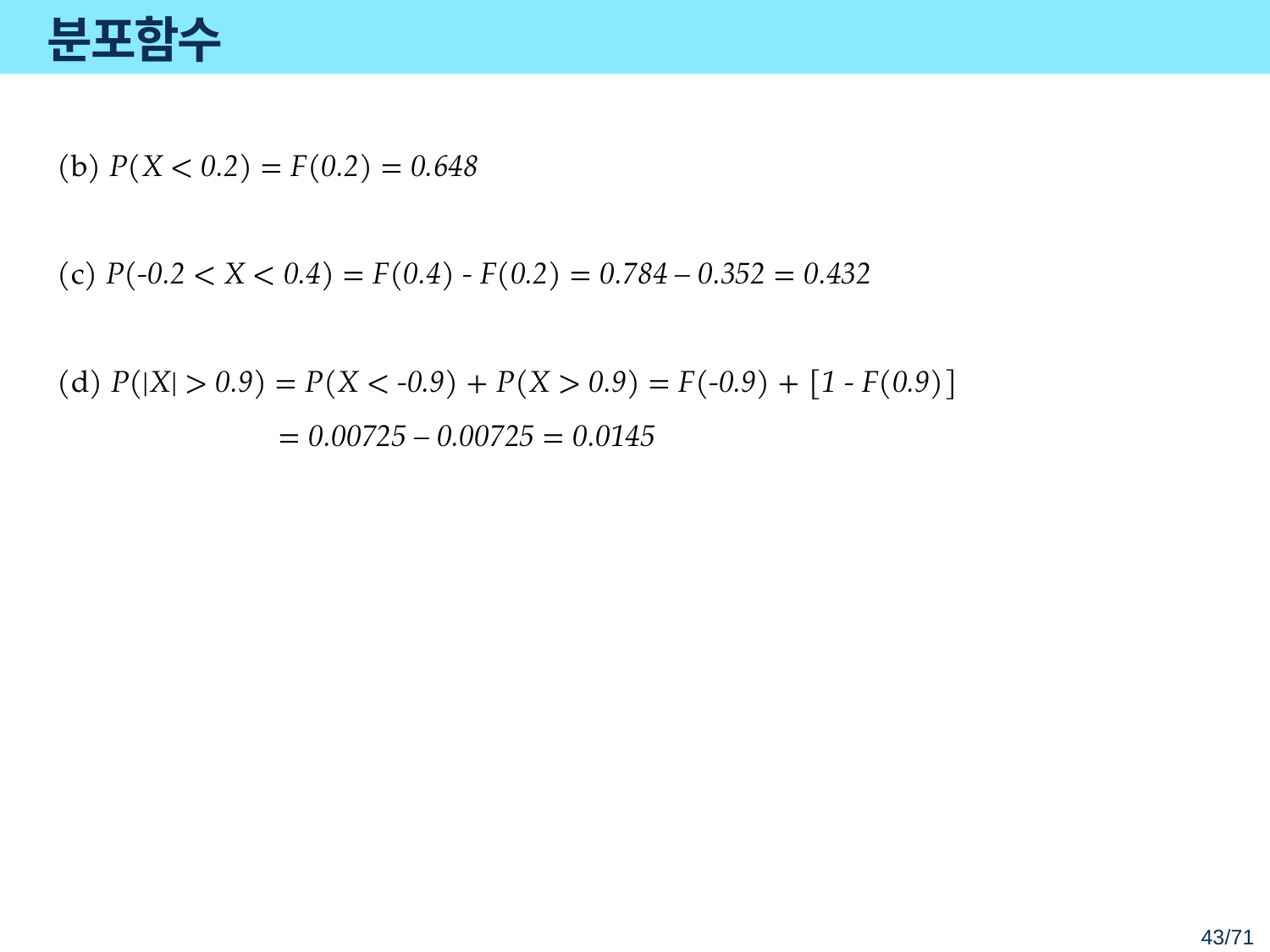

# 분포함수
(b) P(X < 0.2) = F(0.2) = 0.648

(c) P(-0.2 < X < 0.4) = F(0.4) - F(0.2) = 0.784 – 0.352 = 0.432

(d) P(|X| > 0.9) = P(X < -0.9) + P(X > 0.9) = F(-0.9) + [1 - F(0.9)]
                             = 0.00725 – 0.00725 = 0.0145